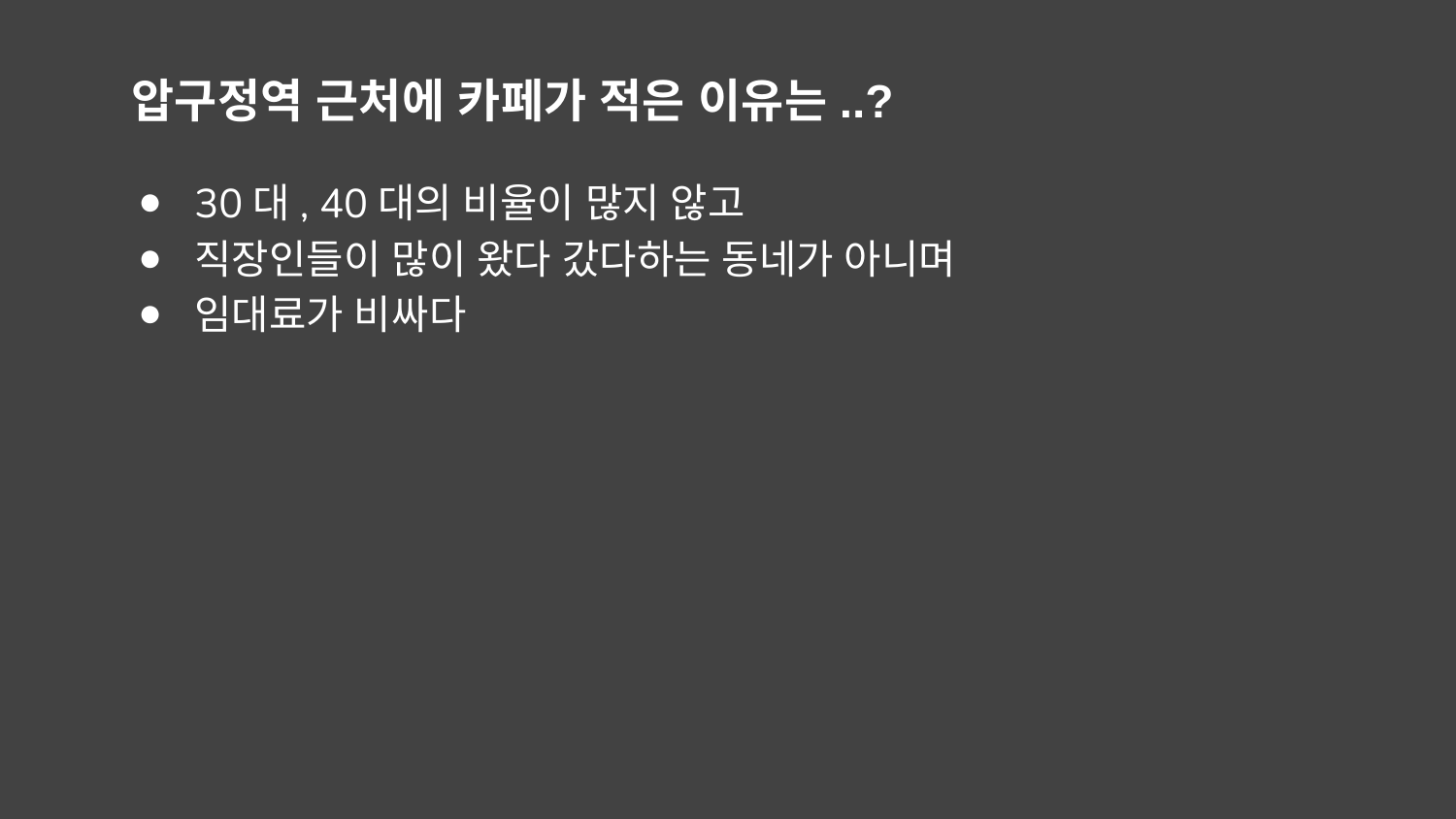

# 압구정역 근처에 카페가 적은 이유는..?
30대, 40대의 비율이 많지 않고
직장인들이 많이 왔다 갔다하는 동네가 아니며
임대료가 비싸다